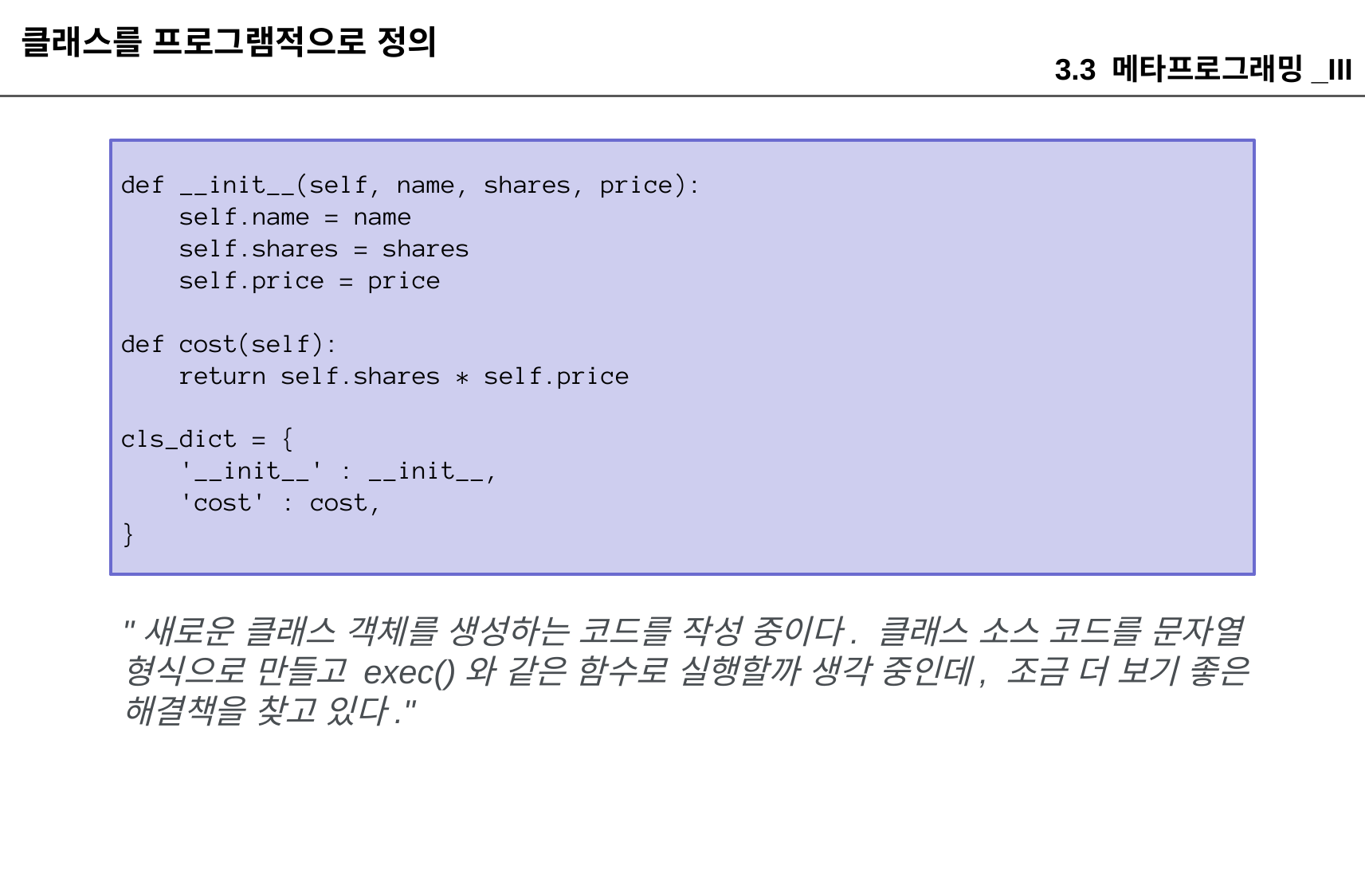

클래스를 프로그램적으로 정의
3.3 메타프로그래밍_III
def __init__(self, name, shares, price):
    self.name = name
    self.shares = shares
    self.price = price

def cost(self):
    return self.shares * self.price

cls_dict = {
    '__init__' : __init__,
    'cost' : cost,
}
"새로운 클래스 객체를 생성하는 코드를 작성 중이다. 클래스 소스 코드를 문자열 형식으로 만들고 exec()와 같은 함수로 실행할까 생각 중인데, 조금 더 보기 좋은 해결책을 찾고 있다."